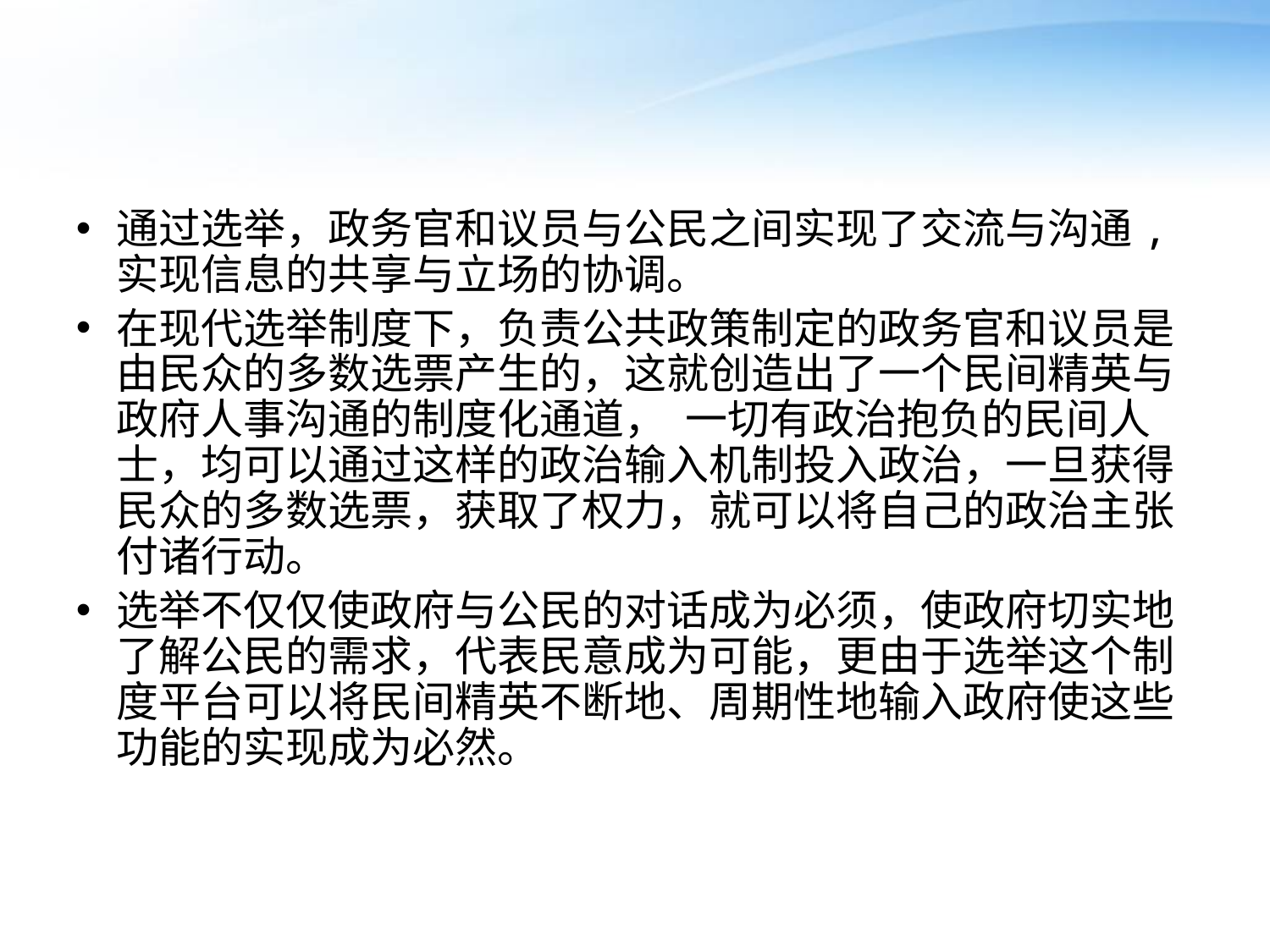

#
通过选举，政务官和议员与公民之间实现了交流与沟通,实现信息的共享与立场的协调。
在现代选举制度下，负责公共政策制定的政务官和议员是由民众的多数选票产生的，这就创造出了一个民间精英与政府人事沟通的制度化通道，  一切有政治抱负的民间人士，均可以通过这样的政治输入机制投入政治，一旦获得民众的多数选票，获取了权力，就可以将自己的政治主张付诸行动。
选举不仅仅使政府与公民的对话成为必须，使政府切实地了解公民的需求，代表民意成为可能，更由于选举这个制度平台可以将民间精英不断地、周期性地输入政府使这些功能的实现成为必然。